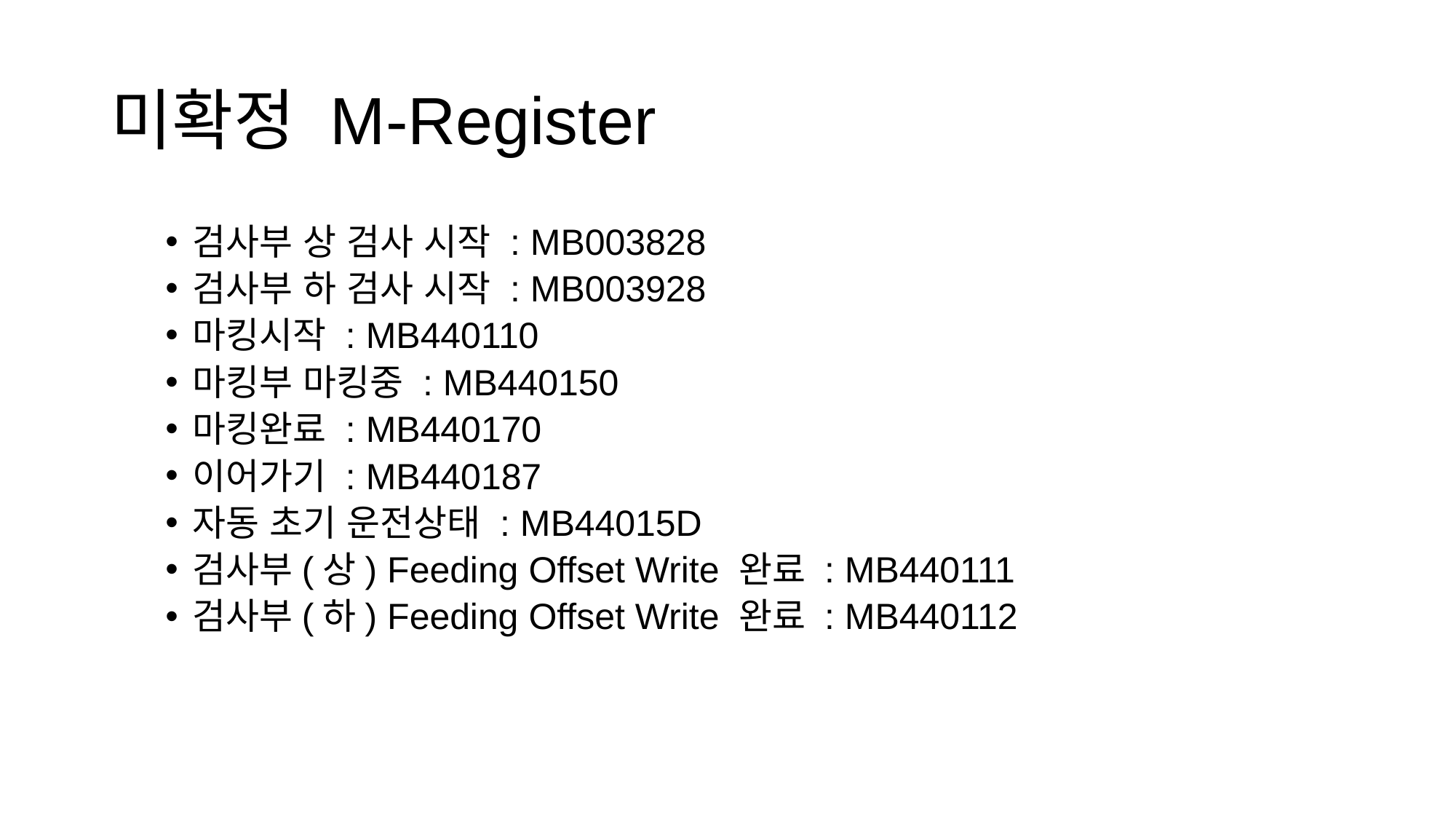

# 미확정 M-Register
검사부 상 검사 시작 : MB003828
검사부 하 검사 시작 : MB003928
마킹시작 : MB440110
마킹부 마킹중 : MB440150
마킹완료 : MB440170
이어가기 : MB440187
자동 초기 운전상태 : MB44015D
검사부(상) Feeding Offset Write 완료 : MB440111
검사부(하) Feeding Offset Write 완료 : MB440112